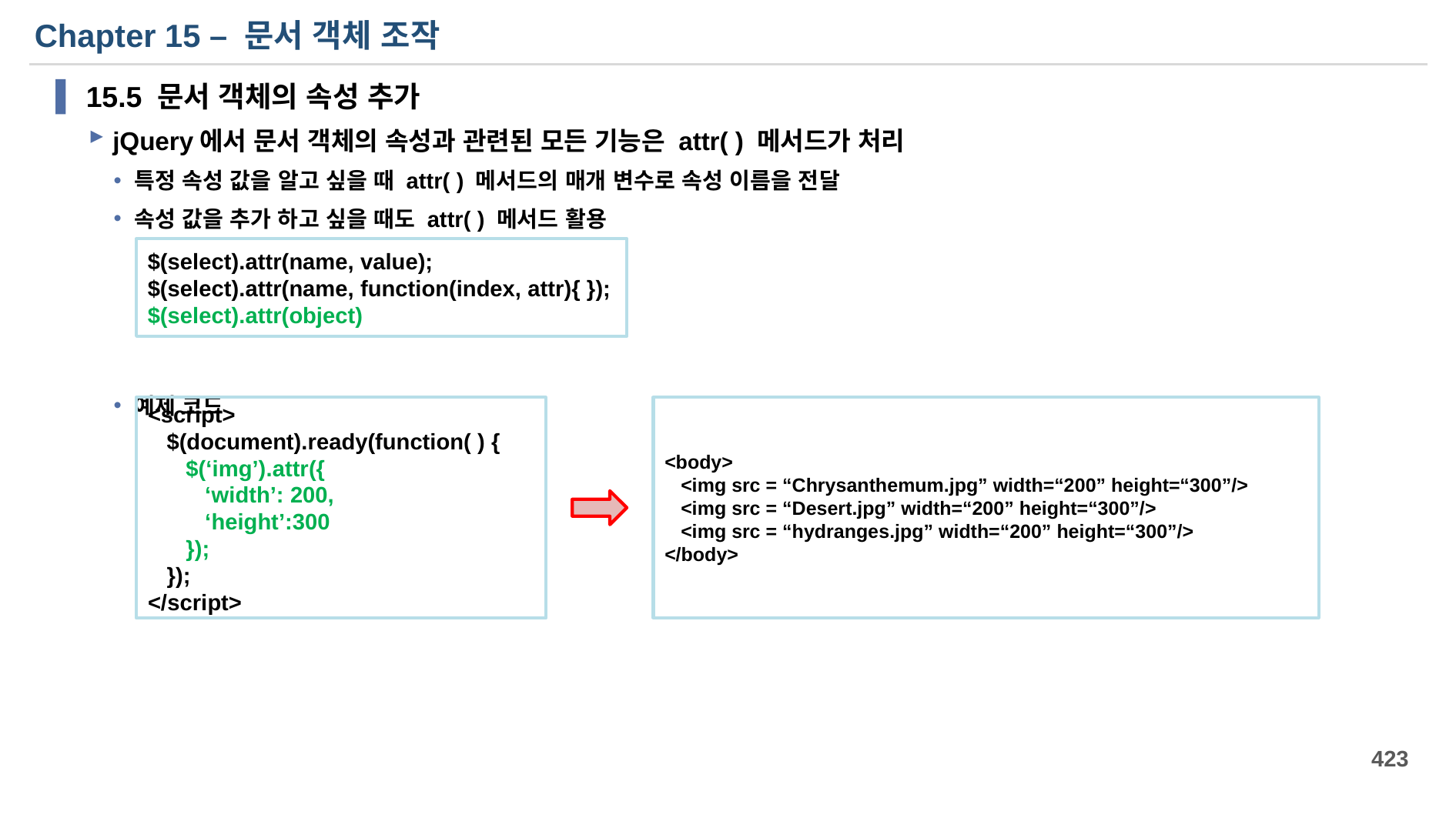

# Chapter 15 – 문서 객체 조작
15.5 문서 객체의 속성 추가
jQuery에서 문서 객체의 속성과 관련된 모든 기능은 attr( ) 메서드가 처리
특정 속성 값을 알고 싶을 때 attr( ) 메서드의 매개 변수로 속성 이름을 전달
속성 값을 추가 하고 싶을 때도 attr( ) 메서드 활용

예제 코드

$(select).attr(name, value);
$(select).attr(name, function(index, attr){ });
$(select).attr(object)
<script>
   $(document).ready(function( ) {
      $(‘img’).attr({
         ‘width’: 200,
         ‘height’:300
      });
   });
</script>
<body>
   <img src = “Chrysanthemum.jpg” width=“200” height=“300”/>
   <img src = “Desert.jpg” width=“200” height=“300”/>
   <img src = “hydranges.jpg” width=“200” height=“300”/>
</body>

423